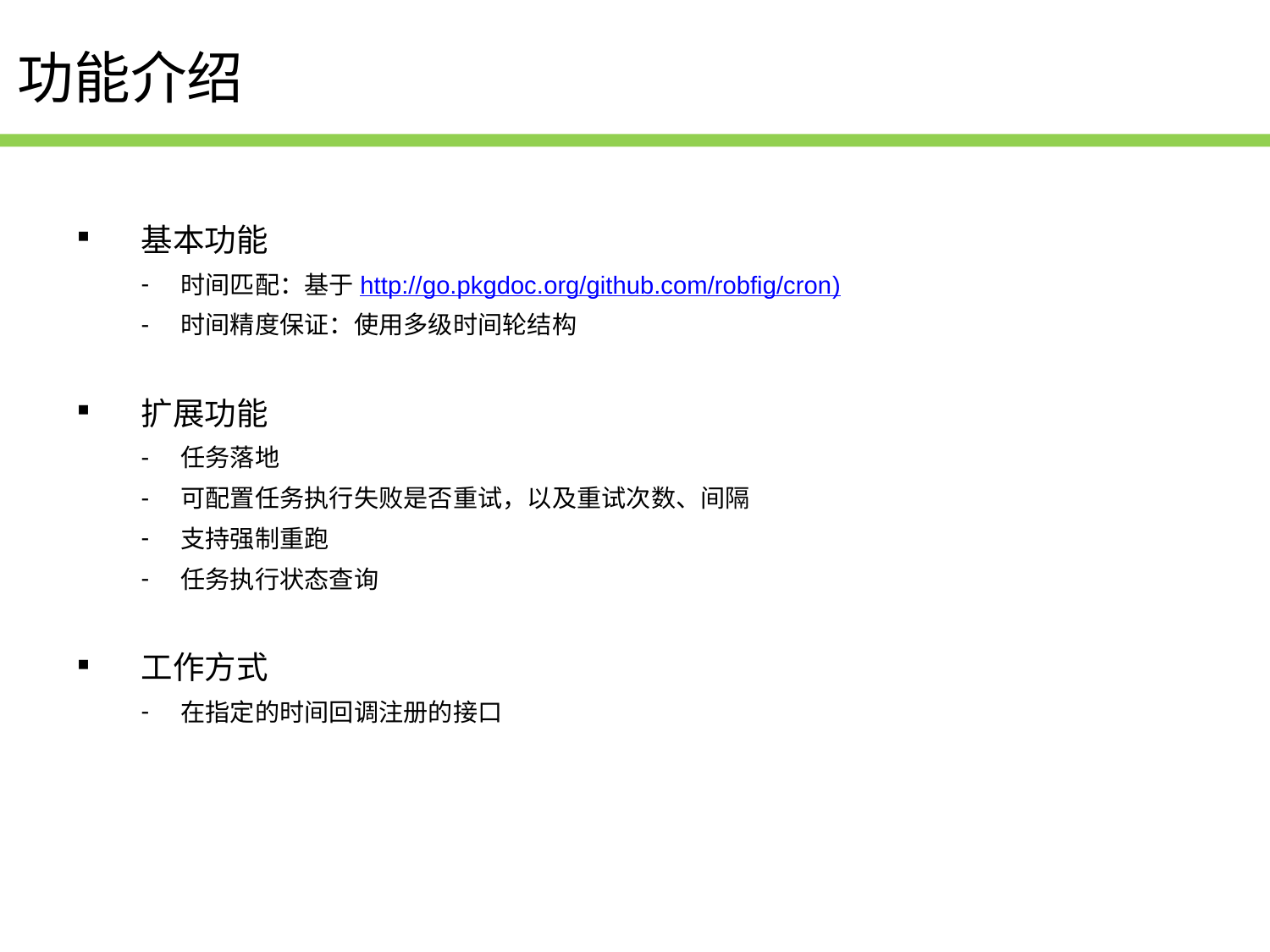

功能介绍

基本功能
时间匹配：基于http://go.pkgdoc.org/github.com/robfig/cron)
时间精度保证：使用多级时间轮结构

扩展功能
任务落地
可配置任务执行失败是否重试，以及重试次数、间隔
支持强制重跑
任务执行状态查询

工作方式
在指定的时间回调注册的接口
1、开发背景